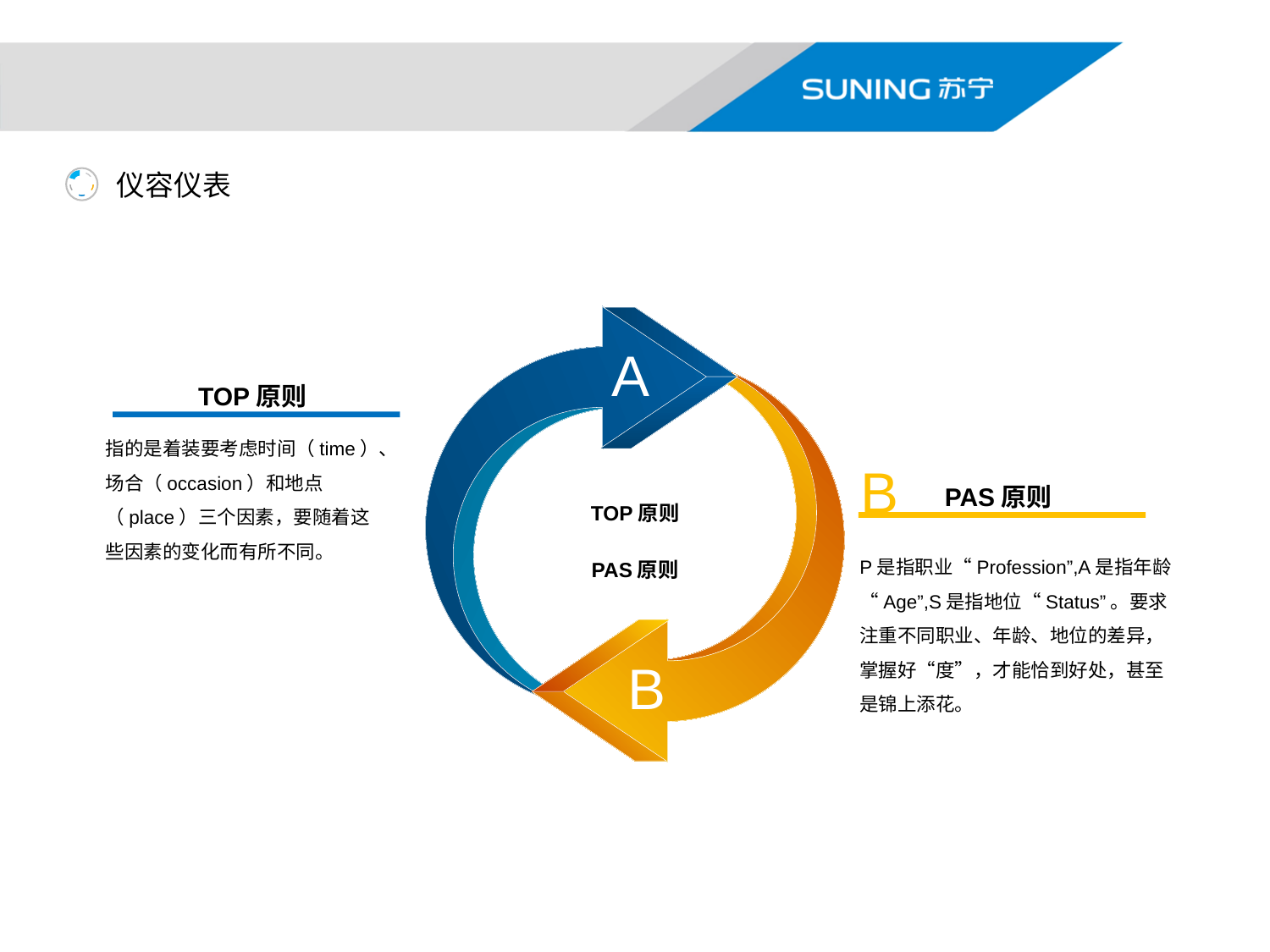

仪容仪表

### Chart

| Category | 列1 |
|---|---|
| 第一季度 | 5.0 |
| 第二季度 | 5.0 |
| 第三季度 | 5.0 |
| 第四季度 | 5.0 |
| 第五基地 | 5.0 |

A
TOP原则

B

指的是着装要考虑时间（time）、场合（occasion）和地点（place）三个因素，要随着这些因素的变化而有所不同。
B
PAS原则
TOP原则

P是指职业“Profession”,A是指年龄“Age”,S是指地位“Status”。要求注重不同职业、年龄、地位的差异，掌握好“度”，才能恰到好处，甚至是锦上添花。
PAS原则